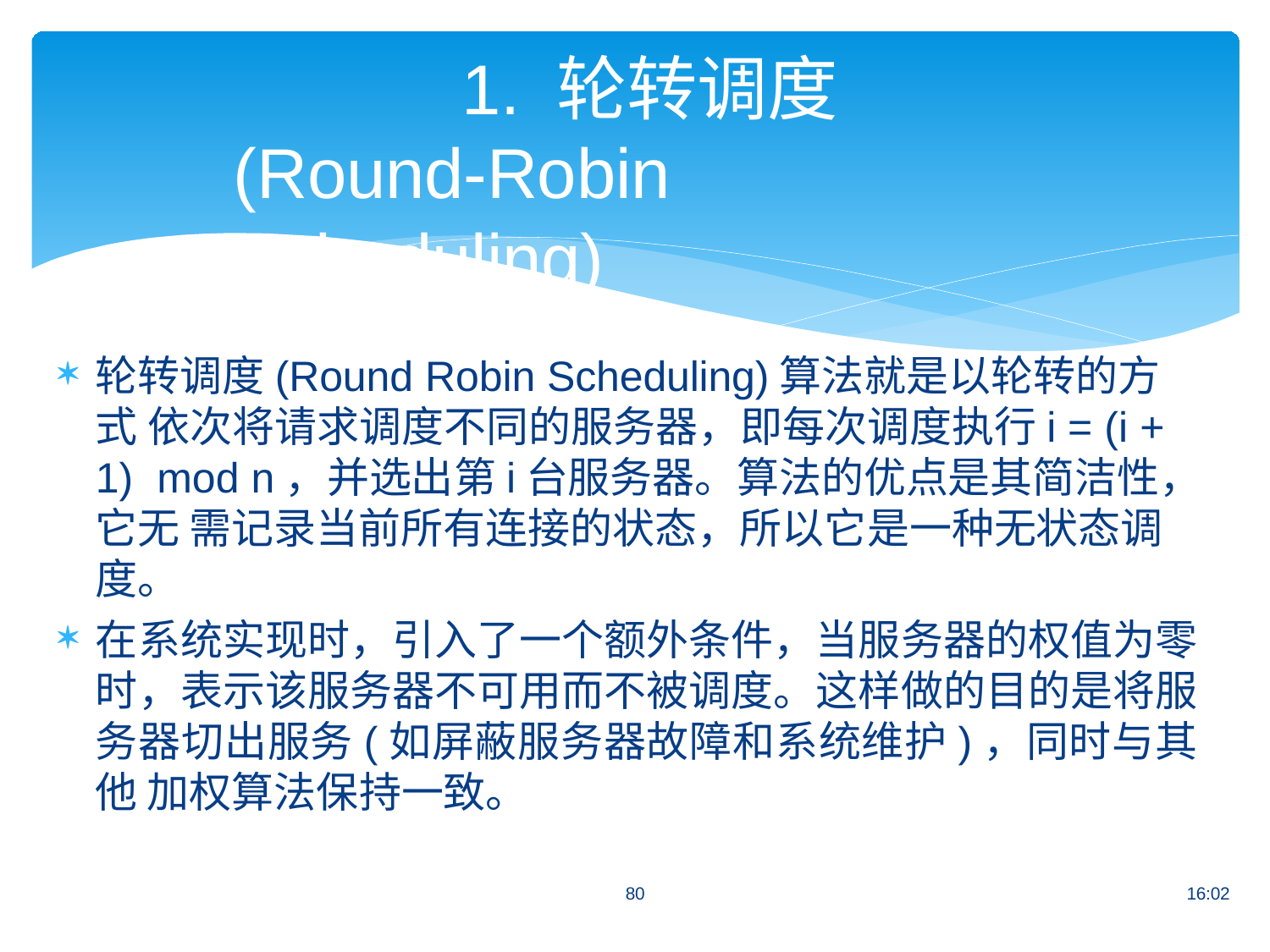

# 1. 轮转调度 (Round-Robin Scheduling)

轮转调度(Round Robin Scheduling)算法就是以轮转的方式 依次将请求调度不同的服务器，即每次调度执行i = (i + 1)  mod n，并选出第i台服务器。算法的优点是其简洁性，它无 需记录当前所有连接的状态，所以它是一种无状态调度。
在系统实现时，引入了一个额外条件，当服务器的权值为零 时，表示该服务器不可用而不被调度。这样做的目的是将服 务器切出服务(如屏蔽服务器故障和系统维护)，同时与其他 加权算法保持一致。
80
16:02